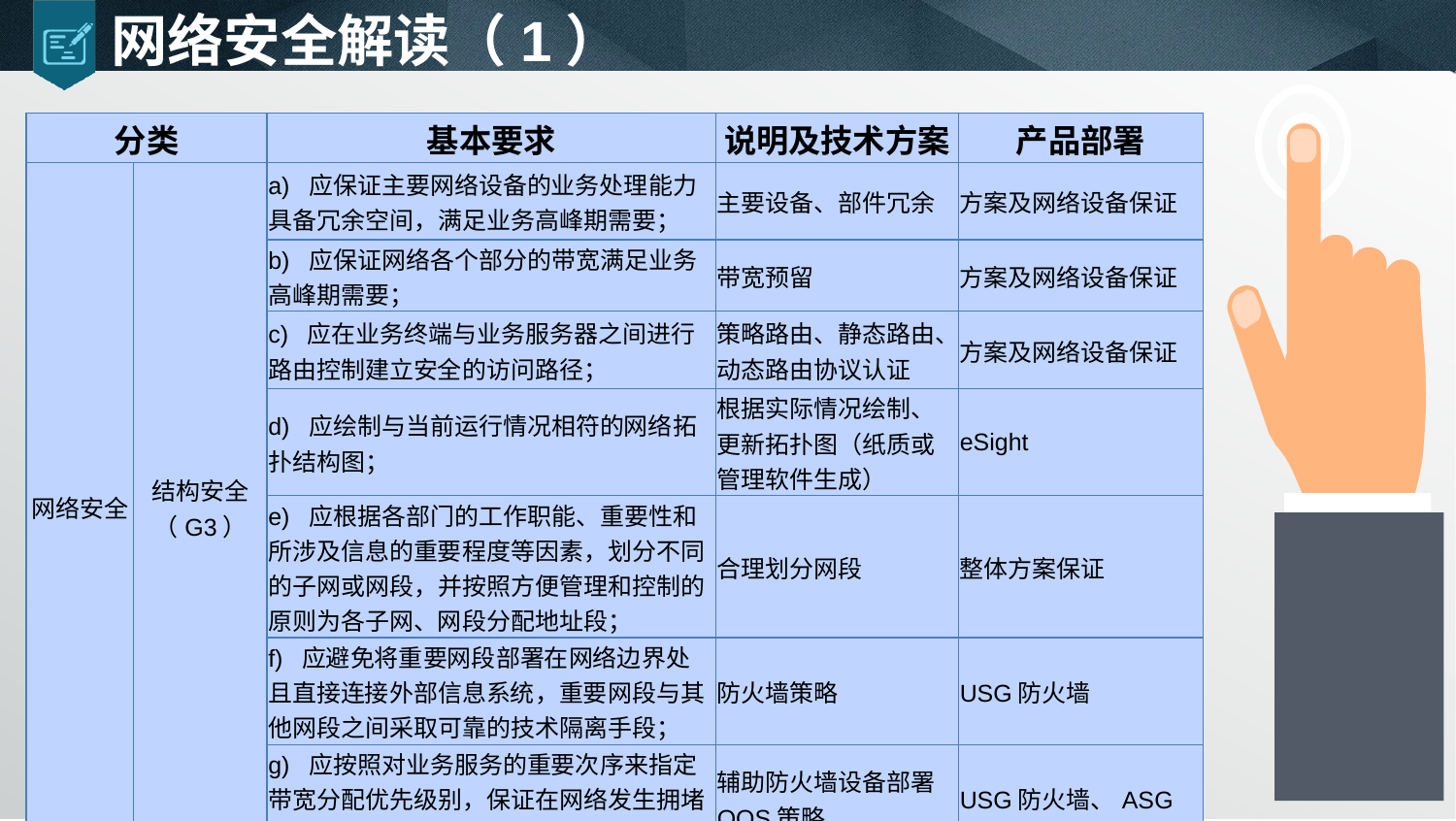

# 网络安全解读（1）

| 分类 |  | 基本要求 | 说明及技术方案 | 产品部署 |
| --- | --- | --- | --- | --- |
| 网络安全 | 结构安全（G3） | a) 应保证主要网络设备的业务处理能力具备冗余空间，满足业务高峰期需要； | 主要设备、部件冗余 | 方案及网络设备保证 |
|  |  | b) 应保证网络各个部分的带宽满足业务高峰期需要； | 带宽预留 | 方案及网络设备保证 |
|  |  | c) 应在业务终端与业务服务器之间进行路由控制建立安全的访问路径； | 策略路由、静态路由、动态路由协议认证 | 方案及网络设备保证 |
|  |  | d) 应绘制与当前运行情况相符的网络拓扑结构图； | 根据实际情况绘制、更新拓扑图（纸质或管理软件生成） | eSight |
|  |  | e) 应根据各部门的工作职能、重要性和所涉及信息的重要程度等因素，划分不同的子网或网段，并按照方便管理和控制的原则为各子网、网段分配地址段； | 合理划分网段 | 整体方案保证 |
|  |  | f) 应避免将重要网段部署在网络边界处且直接连接外部信息系统，重要网段与其他网段之间采取可靠的技术隔离手段； | 防火墙策略 | USG防火墙 |
|  |  | g) 应按照对业务服务的重要次序来指定带宽分配优先级别，保证在网络发生拥堵的时候优先保护重要主机。 | 辅助防火墙设备部署QOS策略 | USG防火墙、ASG |